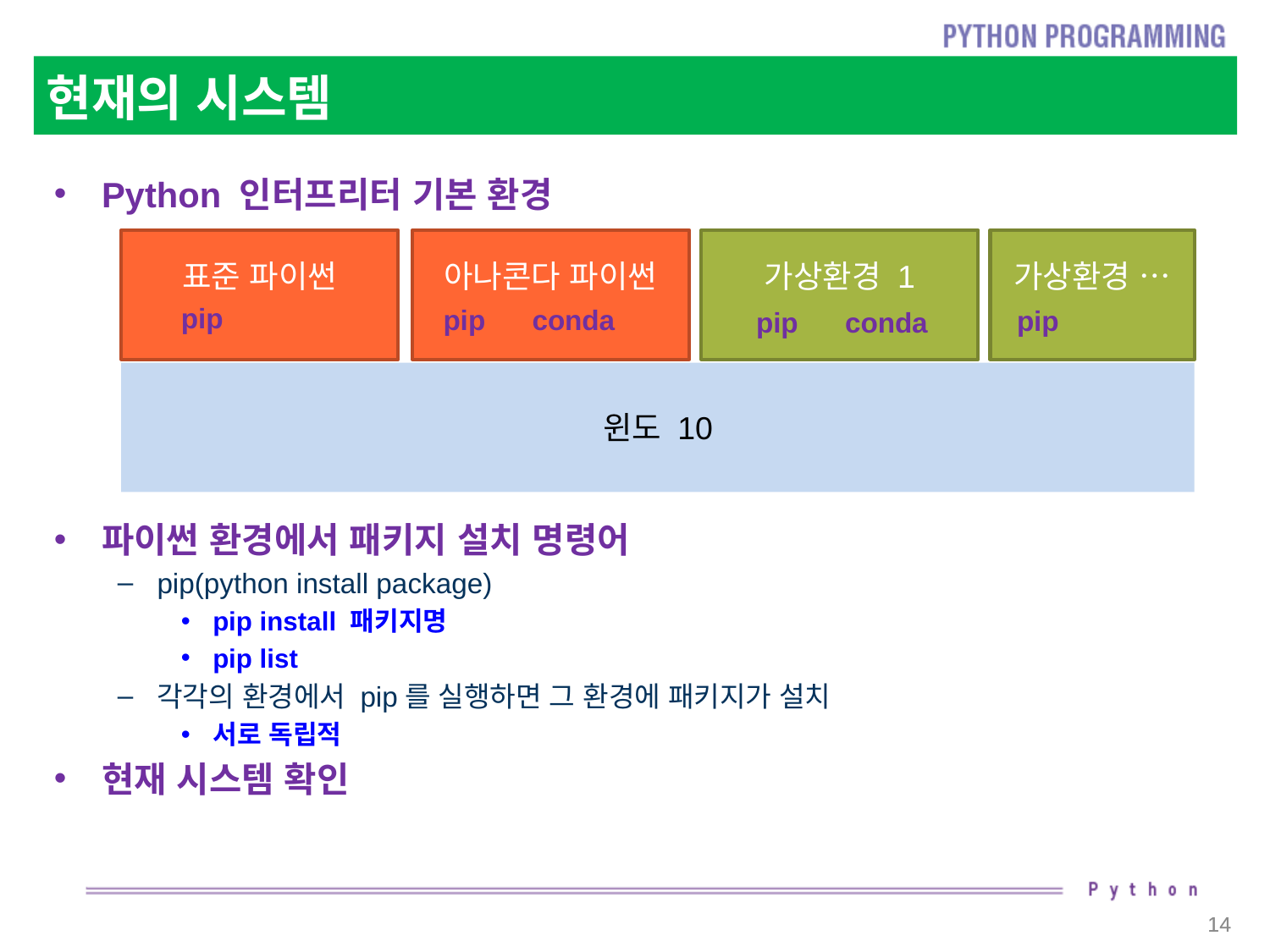

# 현재의 시스템
Python 인터프리터 기본 환경

파이썬 환경에서 패키지 설치 명령어
pip(python install package)
pip install 패키지명
pip list
각각의 환경에서 pip를 실행하면 그 환경에 패키지가 설치
서로 독립적
현재 시스템 확인
가상환경 …

가상환경 1

아나콘다 파이썬

표준 파이썬

pip
pip      conda
pip
pip      conda
윈도 10
14